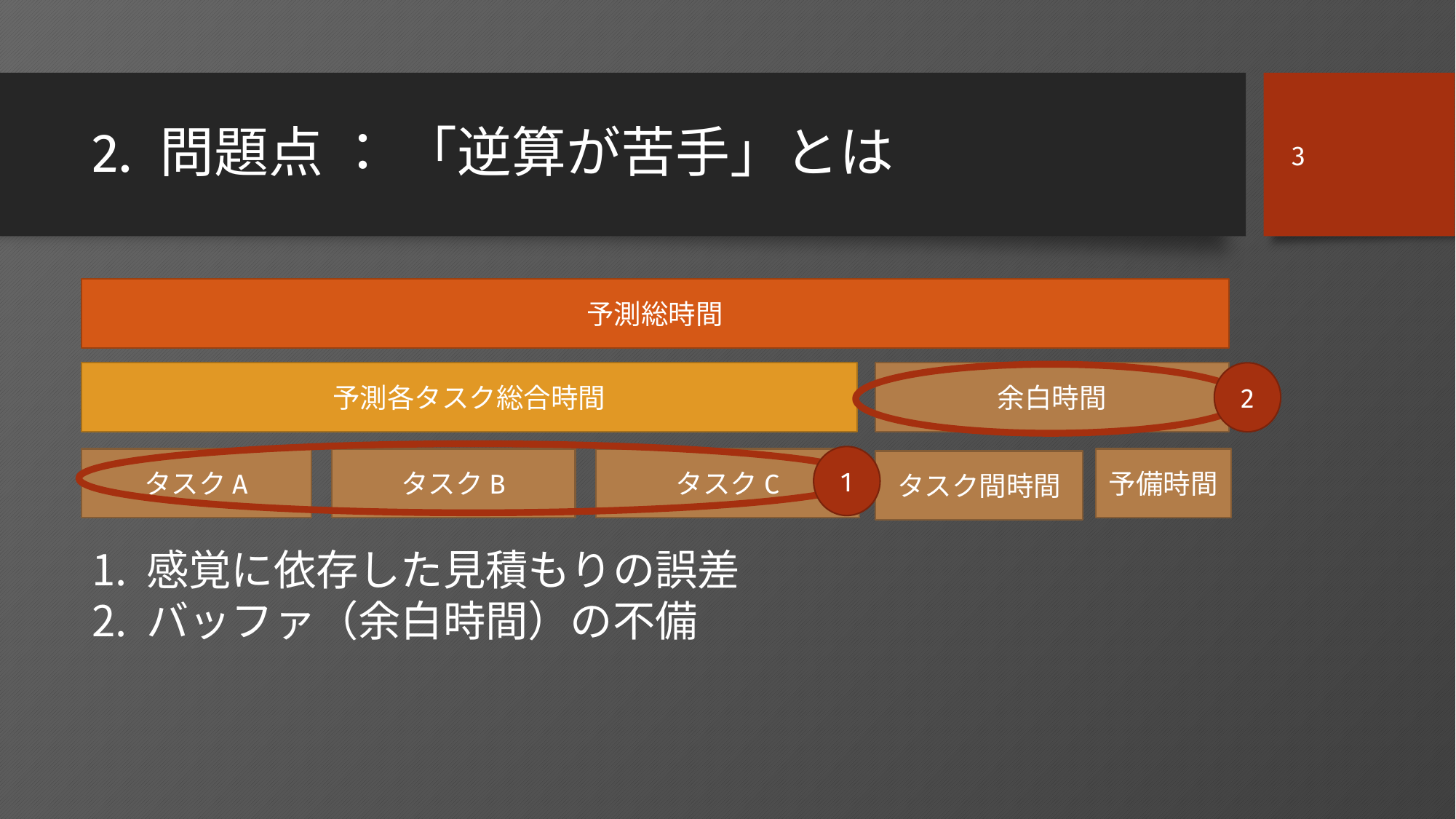

3
# 2. 問題点 ： 「逆算が苦手」とは
予測総時間
あ
予測各タスク総合時間
余白時間
2

1
タスクA
タスクB
タスクC
予備時間
タスク間時間
感覚に依存した見積もりの誤差
バッファ（余白時間）の不備